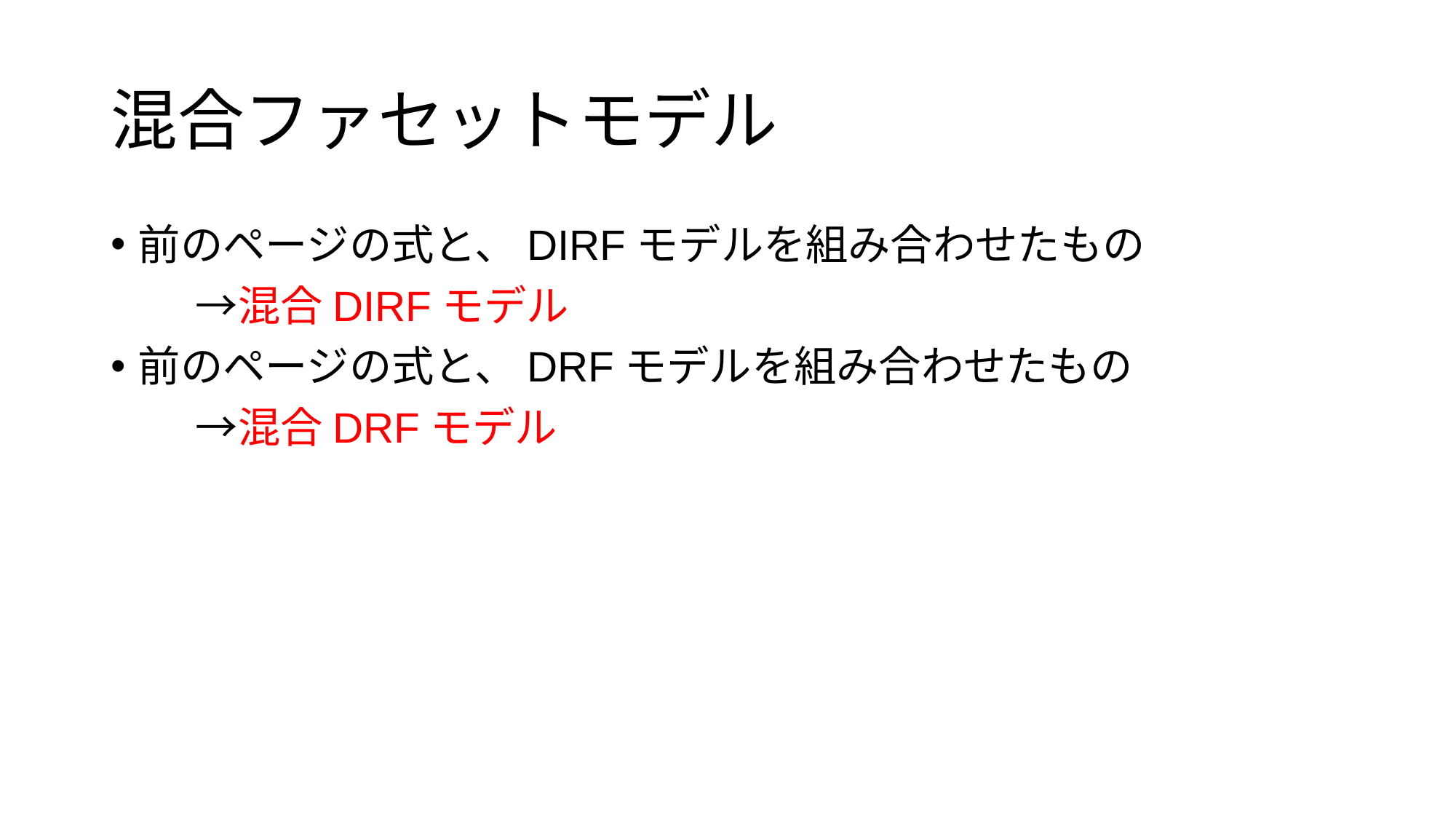

# 混合ファセットモデル
前のページの式と、DIRFモデルを組み合わせたもの
　　→混合DIRFモデル
前のページの式と、DRFモデルを組み合わせたもの
　　→混合DRFモデル